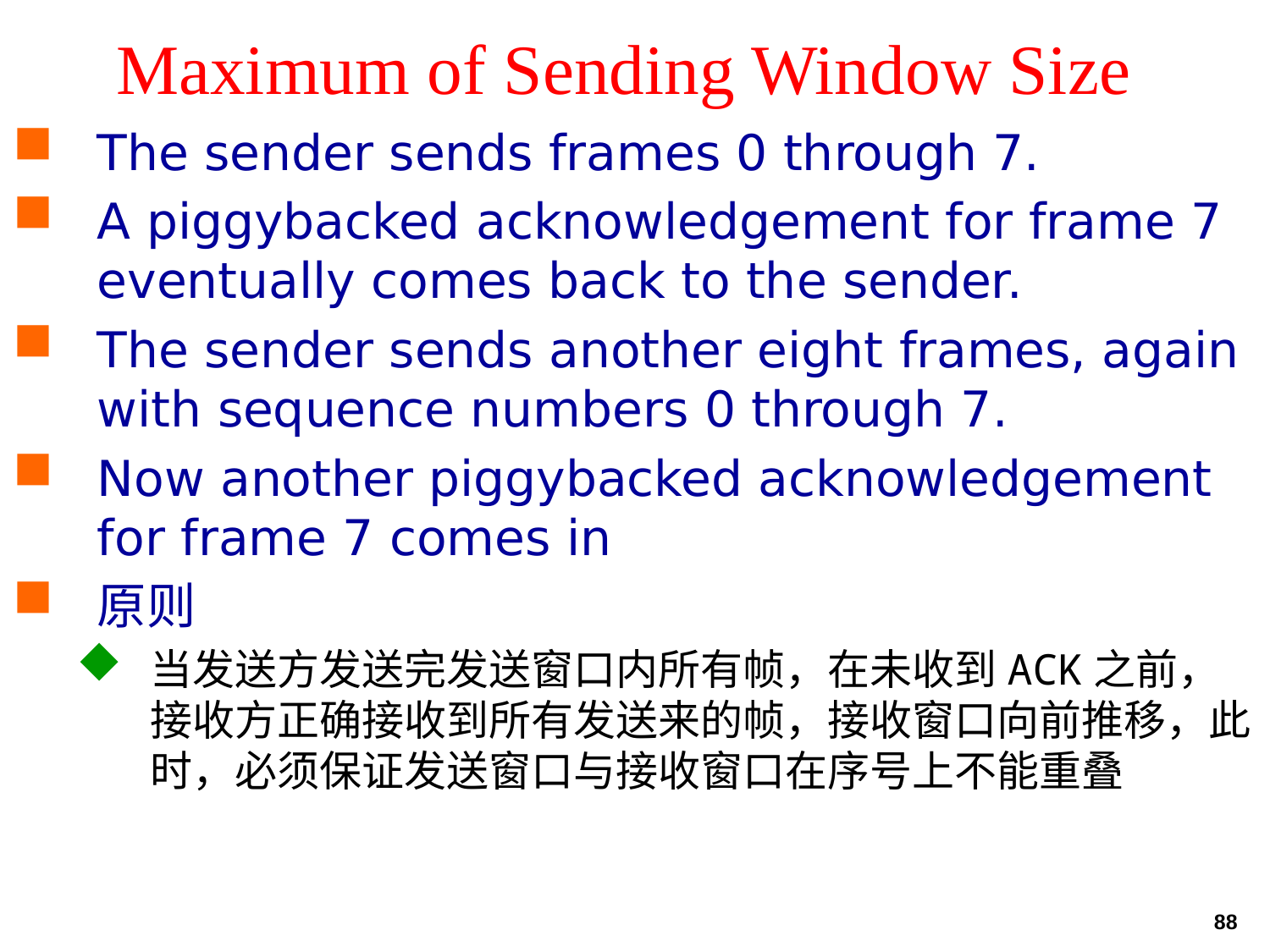

# Maximum of Sending Window Size
The sender sends frames 0 through 7.
A piggybacked acknowledgement for frame 7 eventually comes back to the sender.
The sender sends another eight frames, again with sequence numbers 0 through 7.
Now another piggybacked acknowledgement for frame 7 comes in
原则
当发送方发送完发送窗口内所有帧，在未收到ACK之前，接收方正确接收到所有发送来的帧，接收窗口向前推移，此时，必须保证发送窗口与接收窗口在序号上不能重叠